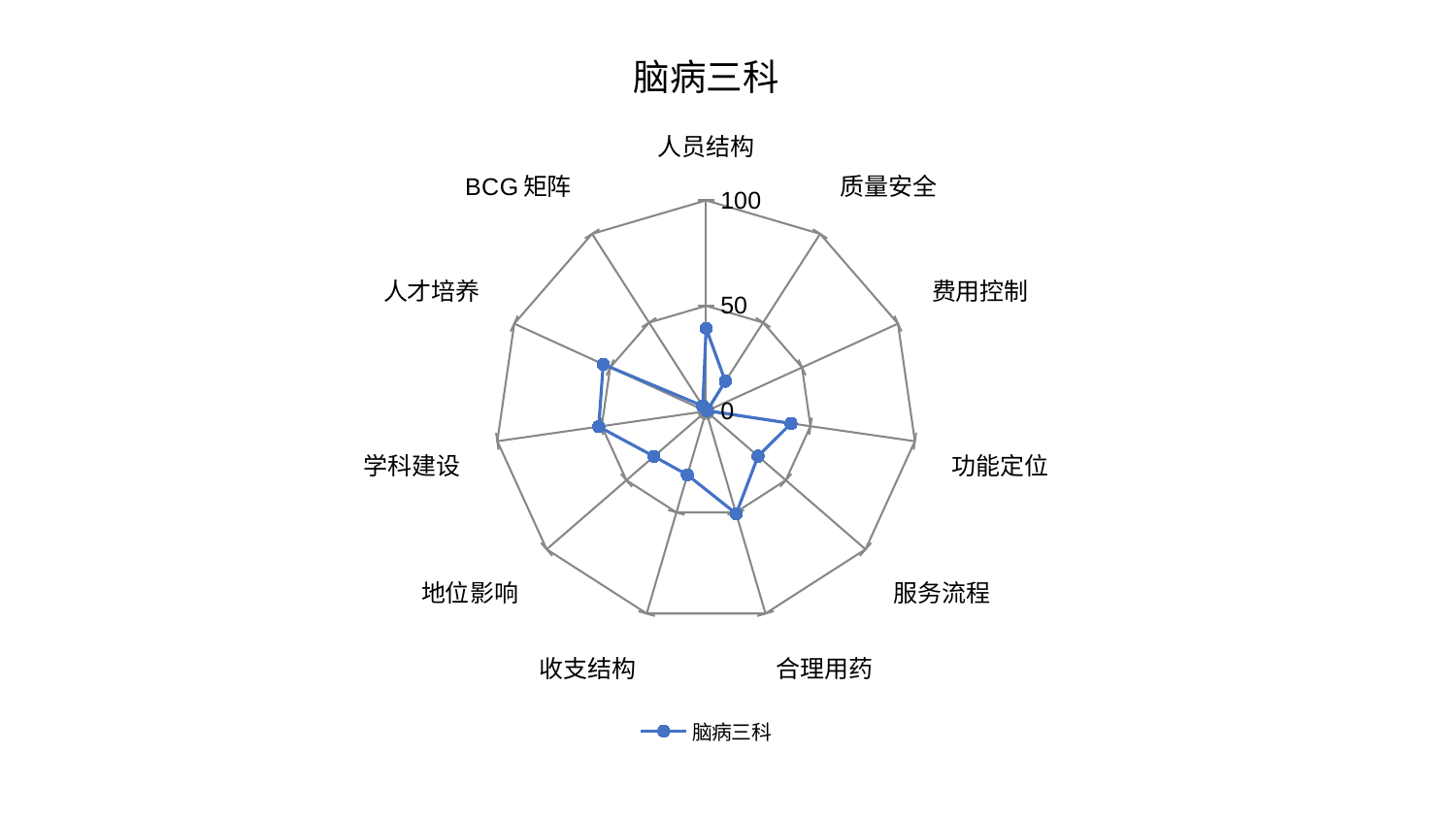

### Chart: 脑病三科

| Category | 脑病三科 |
|---|---|
| 人员结构 | 39.374980304938354 |
| 质量安全 | 16.9091065539993 |
| 费用控制 | 0.6107995072369138 |
| 功能定位 | 40.69058204240398 |
| 服务流程 | 32.58367226988551 |
| 合理用药 | 50.661967906975526 |
| 收支结构 | 31.469915103719337 |
| 地位影响 | 32.73379814024495 |
| 学科建设 | 51.43164193793866 |
| 人才培养 | 53.62330859101902 |
| BCG矩阵 | 2.941326224855206 |
144